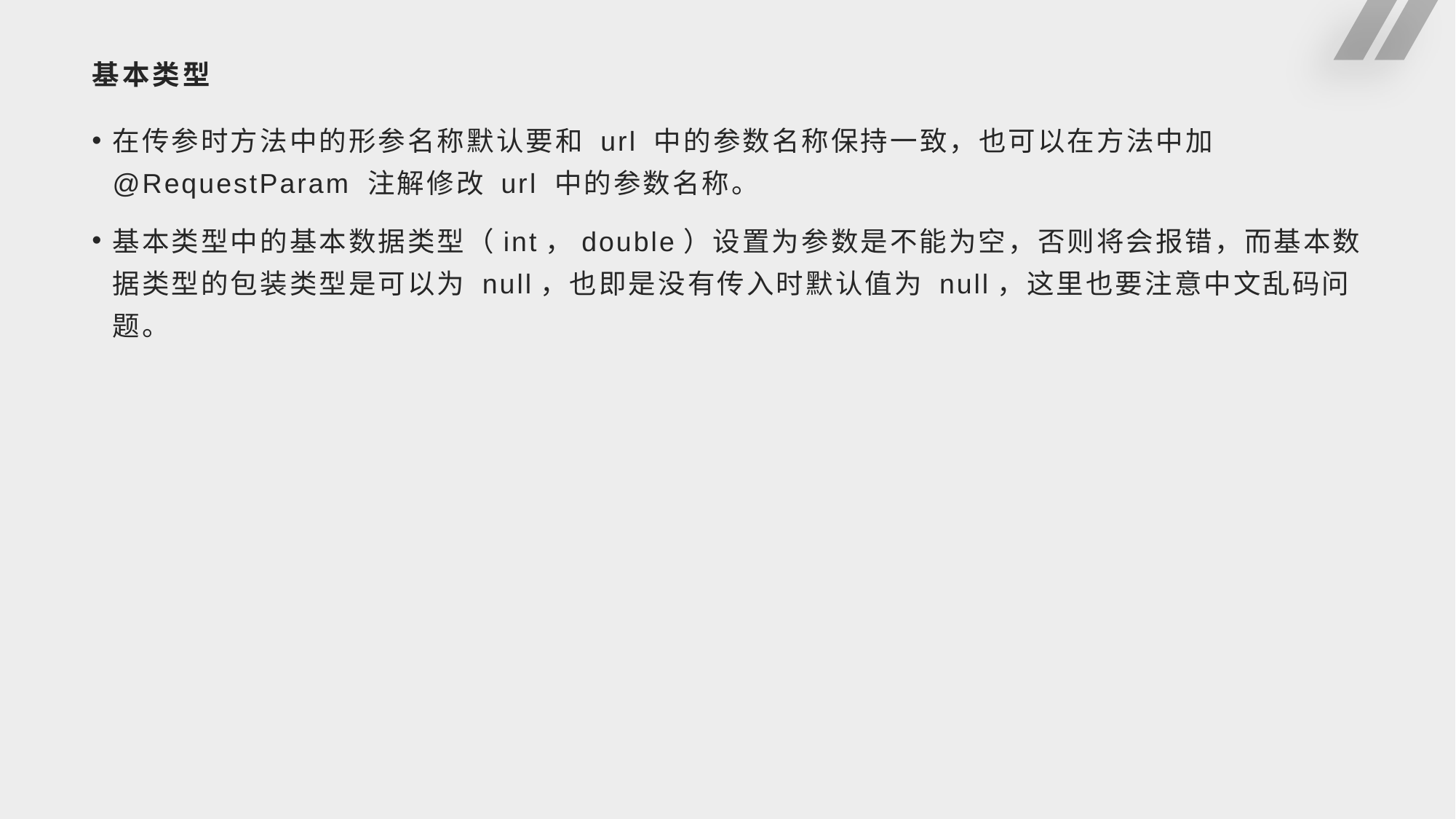

# 基本类型
在传参时方法中的形参名称默认要和 url 中的参数名称保持一致，也可以在方法中加 @RequestParam 注解修改 url 中的参数名称。
基本类型中的基本数据类型（int，double）设置为参数是不能为空，否则将会报错，而基本数据类型的包装类型是可以为 null，也即是没有传入时默认值为 null，这里也要注意中文乱码问题。